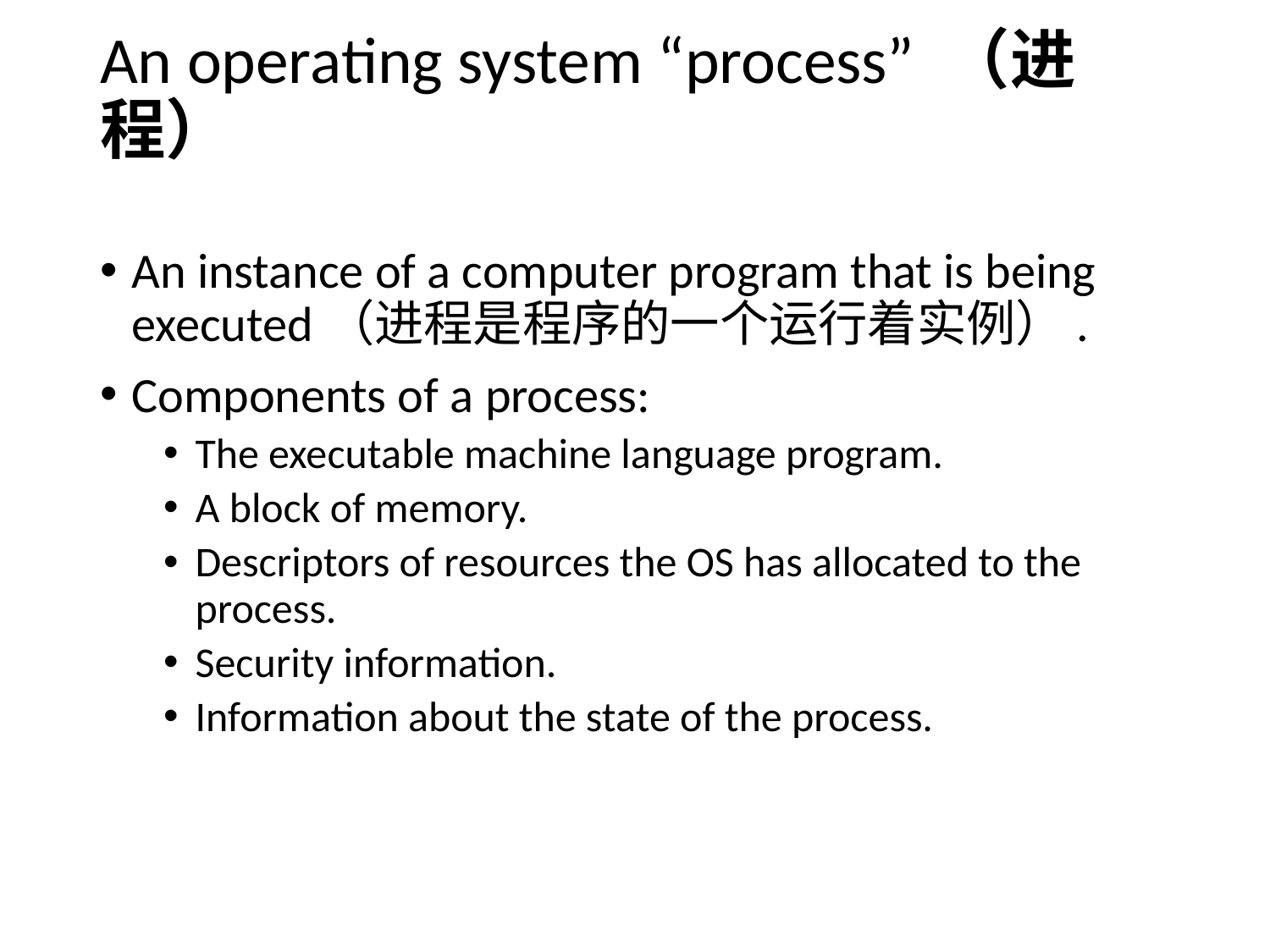

# An operating system “process” （进程）
An instance of a computer program that is being executed（进程是程序的一个运行着实例）.
Components of a process:
The executable machine language program.
A block of memory.
Descriptors of resources the OS has allocated to the process.
Security information.
Information about the state of the process.